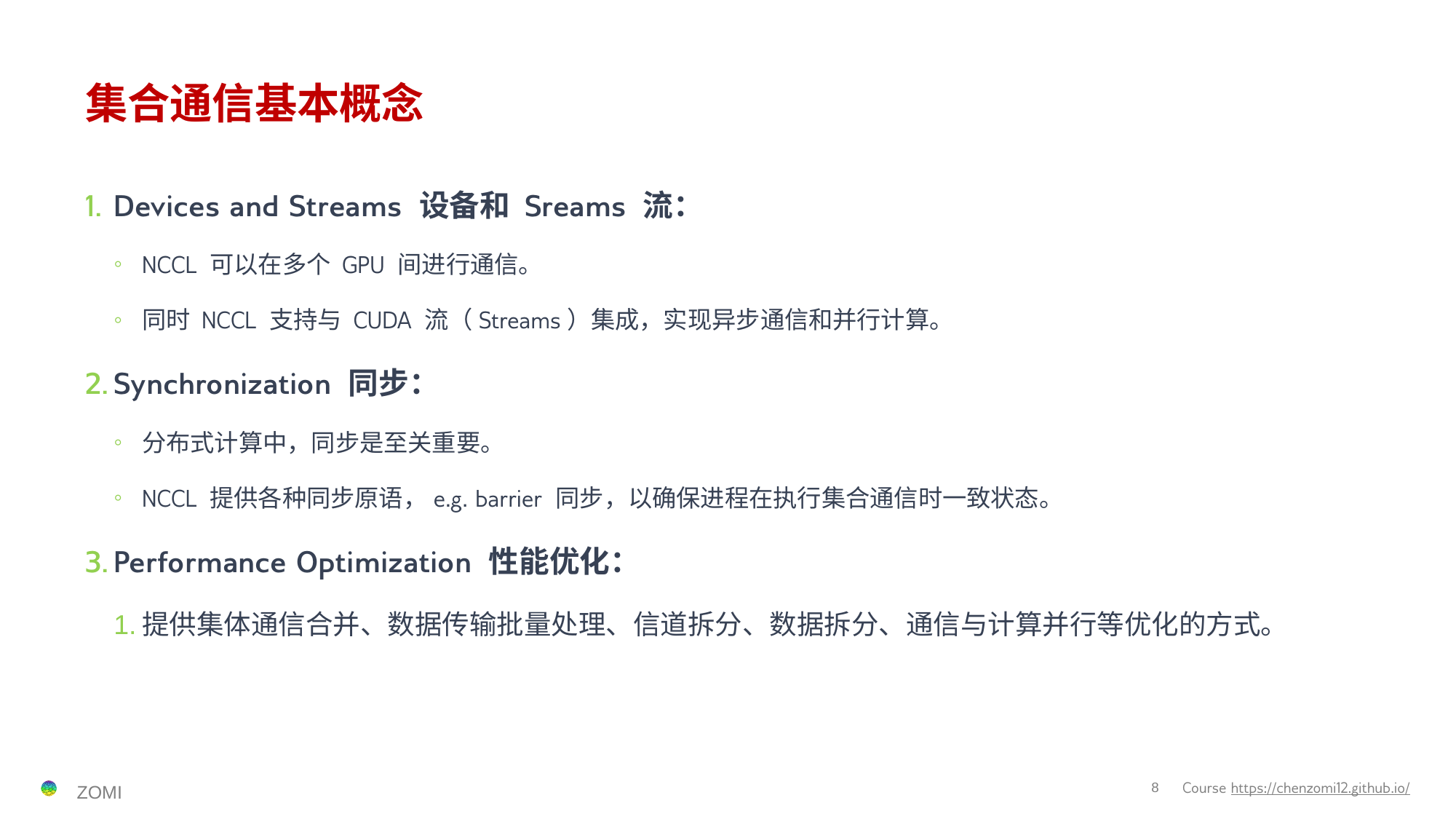

# 集合通信基本概念
Devices and Streams 设备和 Sreams 流：
NCCL 可以在多个 GPU 间进行通信。
同时 NCCL 支持与 CUDA 流（Streams）集成，实现异步通信和并行计算。
Synchronization 同步：
分布式计算中，同步是至关重要。
NCCL 提供各种同步原语，e.g. barrier 同步，以确保进程在执行集合通信时一致状态。
Performance Optimization 性能优化：
提供集体通信合并、数据传输批量处理、信道拆分、数据拆分、通信与计算并行等优化的方式。